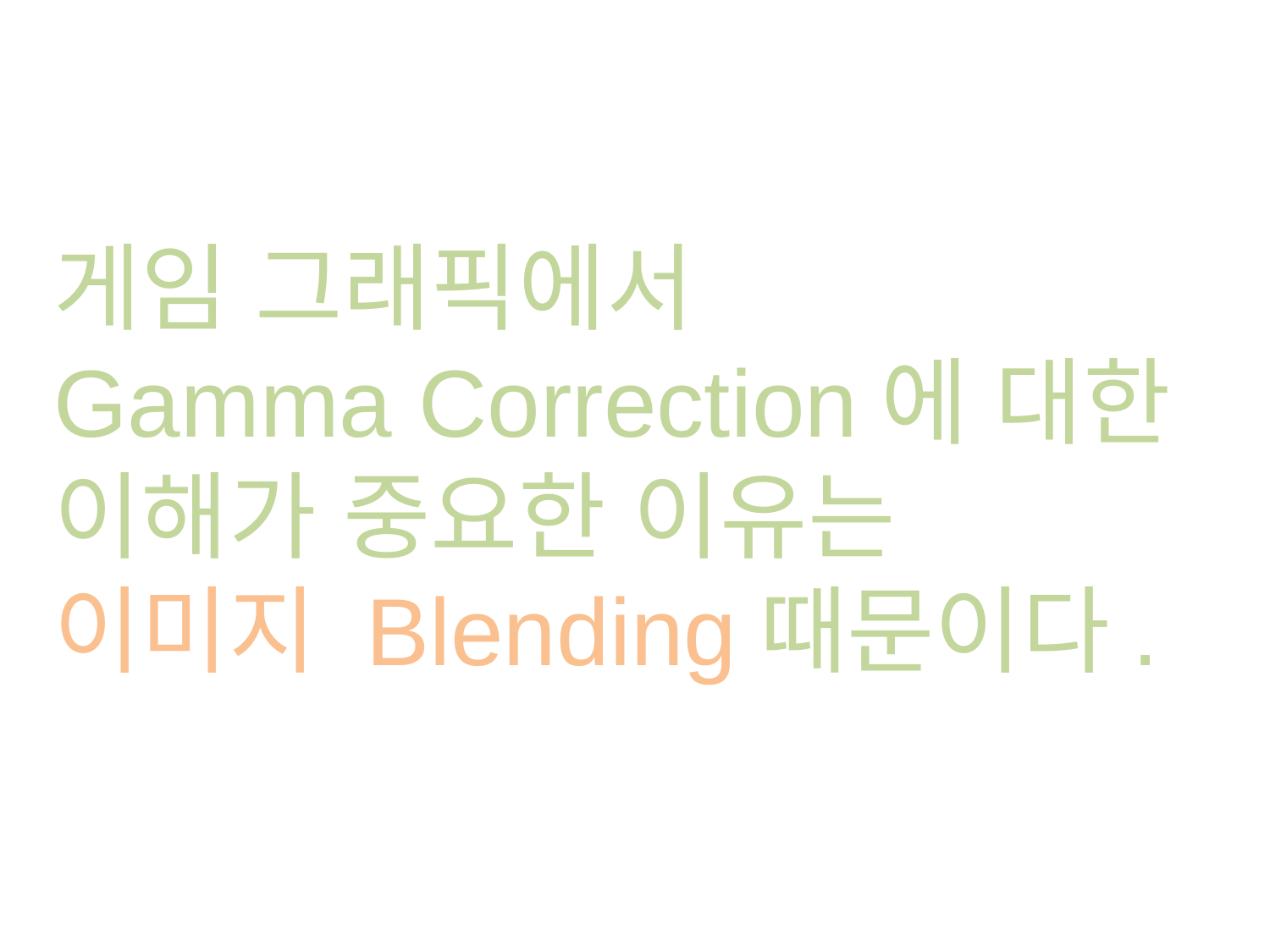

게임 그래픽에서
Gamma Correction에 대한
이해가 중요한 이유는
이미지 Blending때문이다.